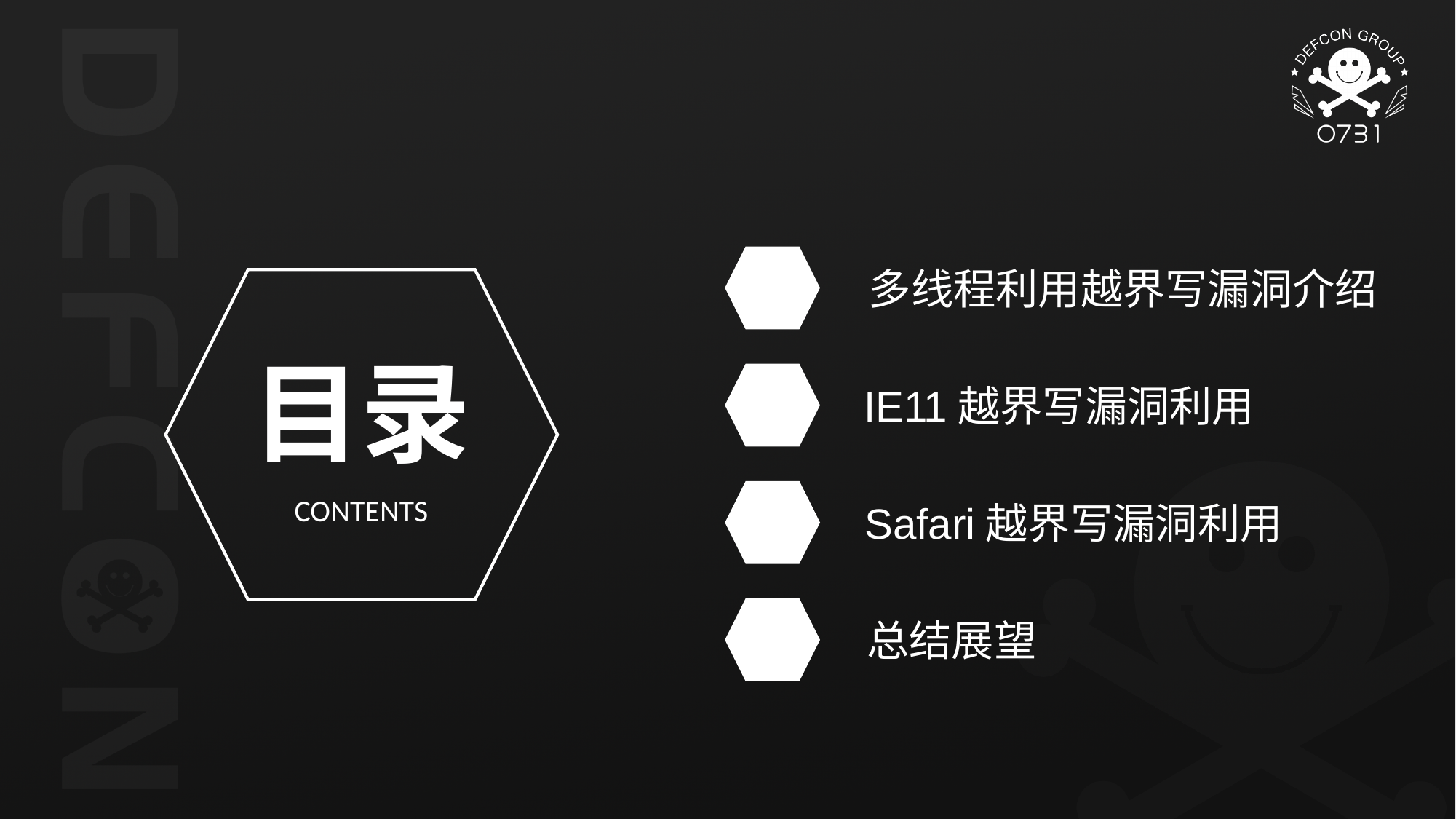

0
多线程利用越界写漏洞介绍

目录
CONTENTS

03
IE11越界写漏洞利用

04
Safari越界写漏洞利用

05
总结展望